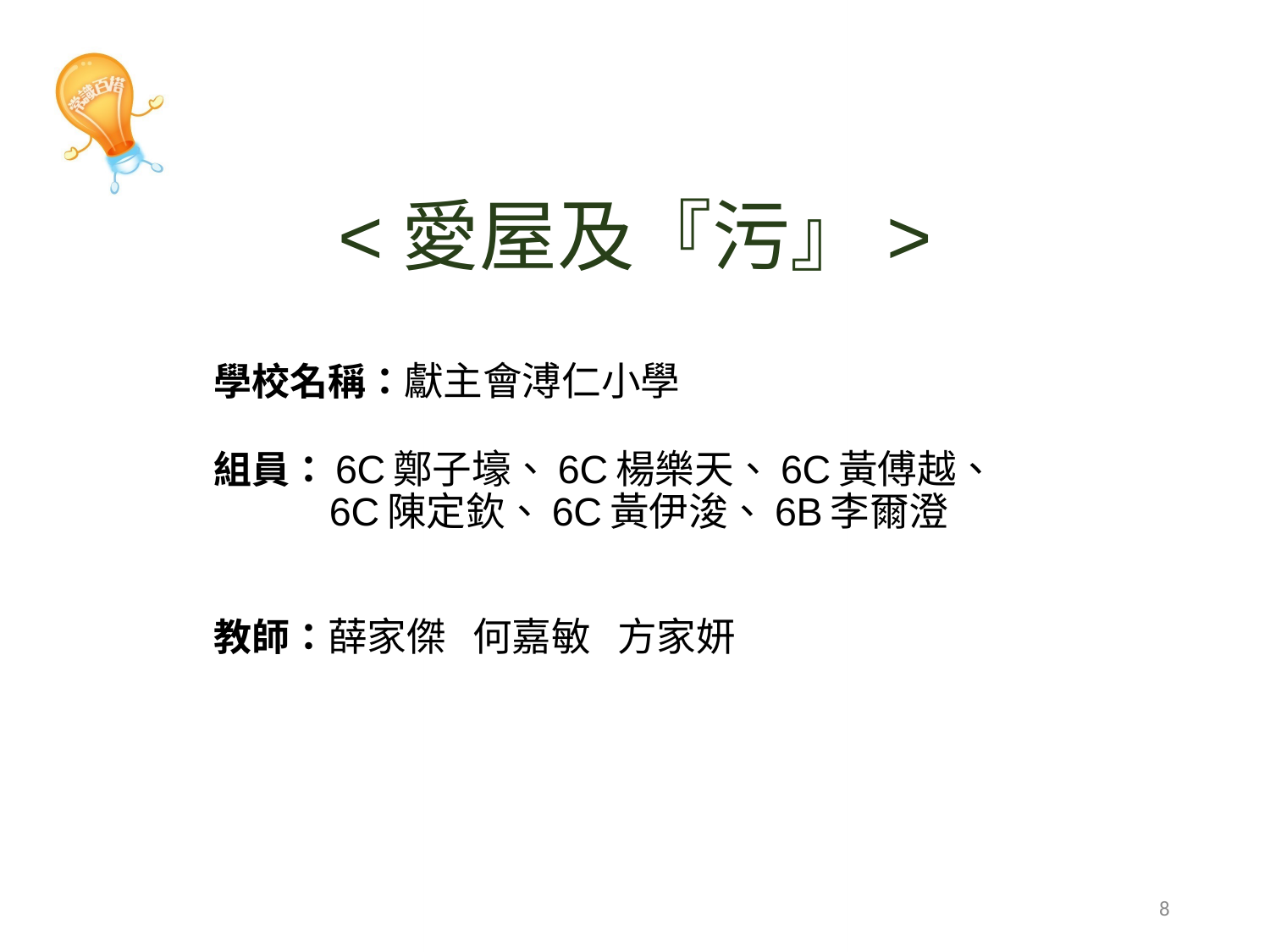

# <愛屋及『污』>
學校名稱：獻主會溥仁小學
組員：6C鄭子壕、6C楊樂天、6C黃傅越、
             6C陳定欽、6C黃伊浚、6B李爾澄

教師：薛家傑   何嘉敏   方家妍
8